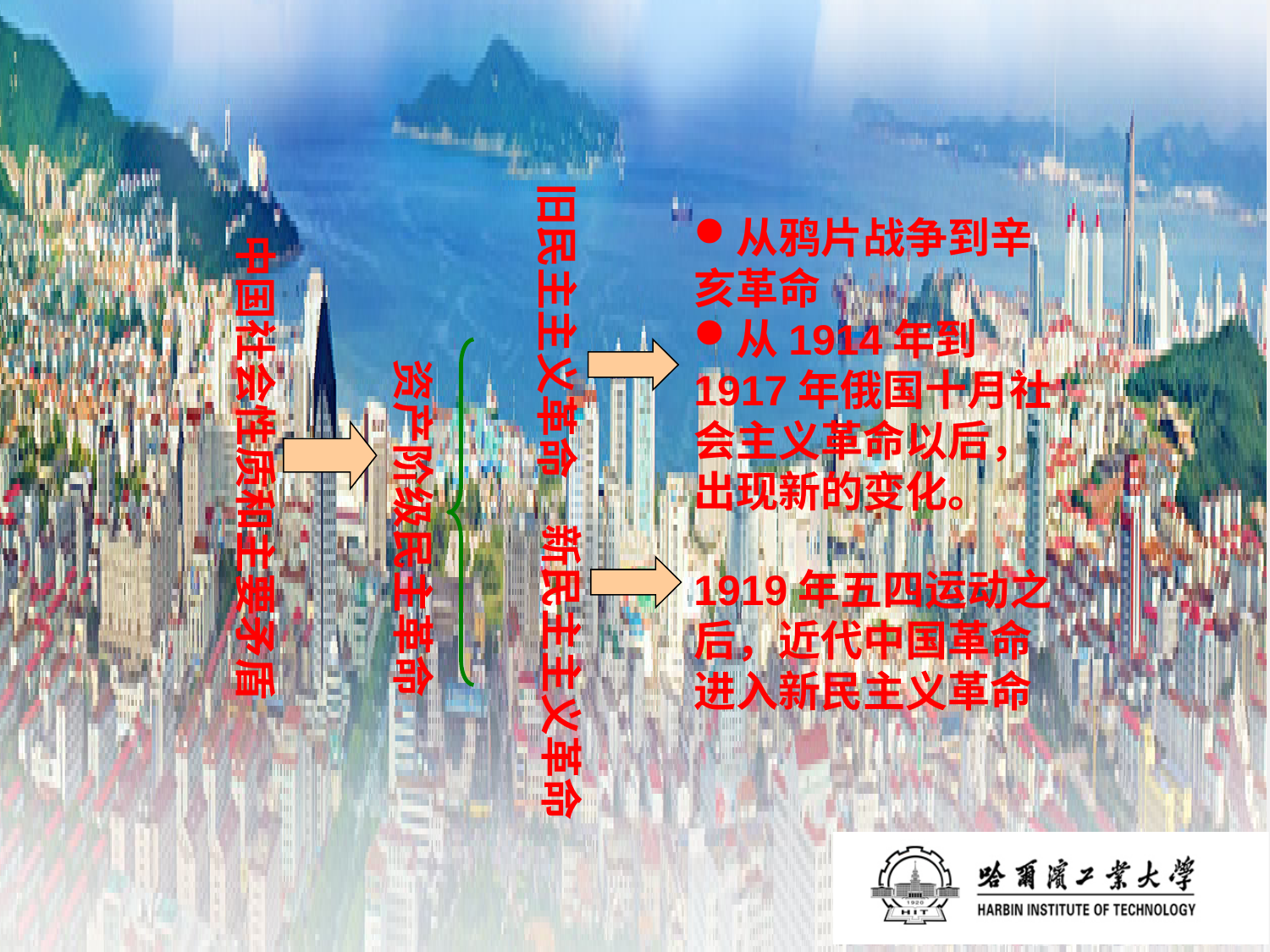

旧民主主义革命
从鸦片战争到辛亥革命
从1914年到1917年俄国十月社会主义革命以后，出现新的变化。
中国社会性质和主要矛盾

资产阶级民主革命

新民主主义革命

1919年五四运动之后，近代中国革命进入新民主义革命